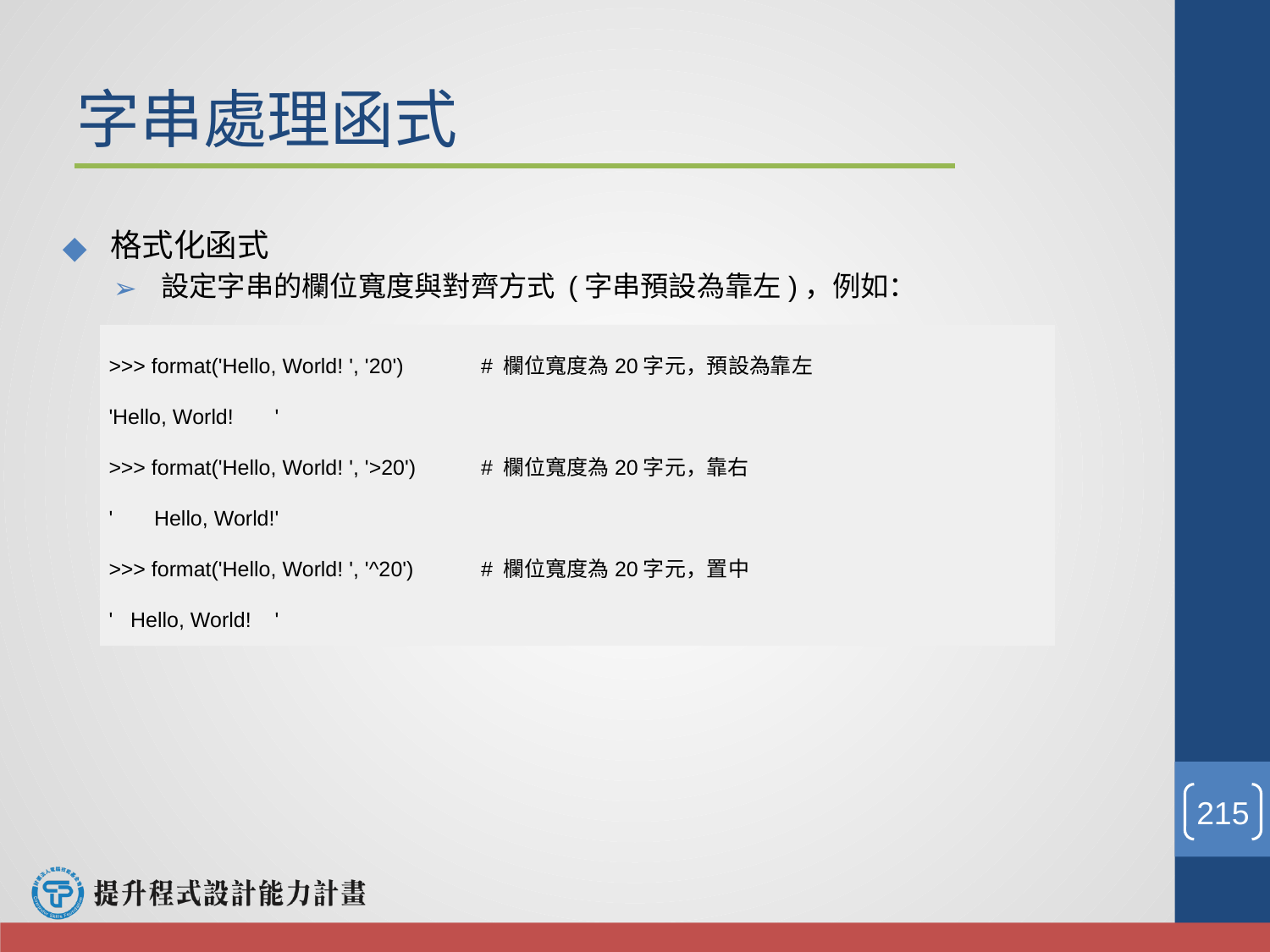

# 字串處理函式
格式化函式
設定字串的欄位寬度與對齊方式 (字串預設為靠左)，例如：

>>> format('Hello, World! ', '20')	# 欄位寬度為20字元，預設為靠左
'Hello, World!       '
>>> format('Hello, World! ', '>20')	# 欄位寬度為20字元，靠右
'       Hello, World!'
>>> format('Hello, World! ', '^20')	# 欄位寬度為20字元，置中
'   Hello, World!    '

215